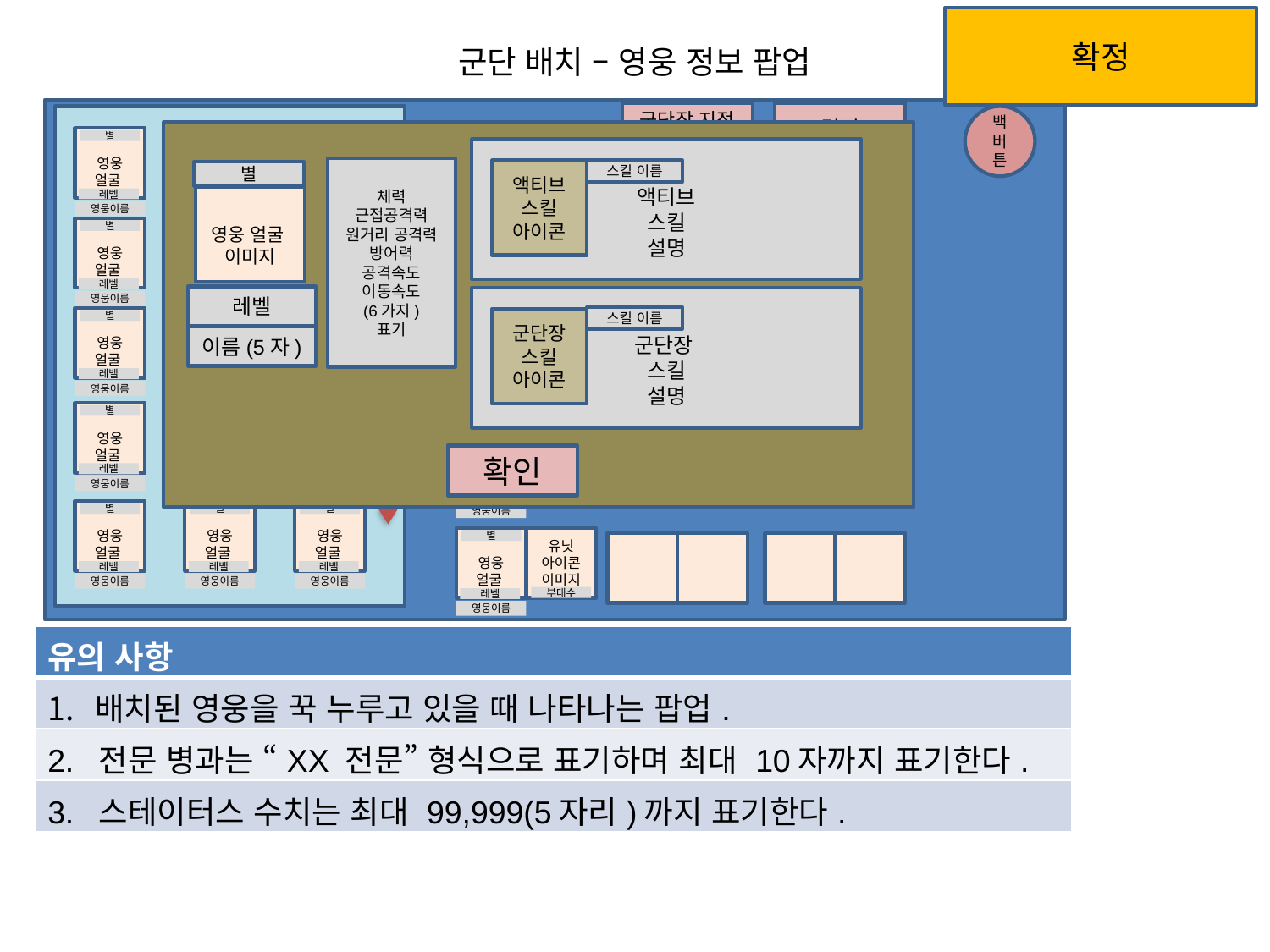

확정
군단 배치 – 영웅 정보 팝업

군단장 지정
(버튼)
결정

백버튼

영웅 얼굴
별
레벨
영웅이름

영웅 얼굴
별
레벨
영웅이름

영웅 얼굴
별
레벨
영웅이름

영웅 얼굴
별
레벨
영웅이름

영웅 얼굴
별
레벨
영웅이름

영웅 얼굴
별
레벨
영웅이름

영웅 얼굴
별
레벨
영웅이름

영웅 얼굴
별
레벨
영웅이름

영웅 얼굴
별
레벨
영웅이름

영웅 얼굴
별
레벨
영웅이름

영웅 얼굴
별
레벨
영웅이름

영웅 얼굴
별
레벨
영웅이름

영웅 얼굴
별
레벨
영웅이름

영웅 얼굴
별
레벨
영웅이름

영웅 얼굴
별
레벨
영웅이름
마크

영웅 얼굴
유닛 아이콘 이미지
별
부대수
레벨
영웅이름

영웅 얼굴
유닛 아이콘 이미지
별
부대수
레벨
영웅이름

영웅 얼굴
유닛 아이콘 이미지
별
부대수
레벨
영웅이름

영웅 얼굴
유닛 아이콘 이미지
별
부대수
레벨
영웅이름

영웅 얼굴
유닛 아이콘 이미지
별
부대수
레벨
영웅이름

액티브
스킬
설명
체력
근접공격력
원거리 공격력
방어력
공격속도
이동속도
(6가지)
표기
스킬 이름
액티브스킬
아이콘
별

영웅 얼굴
이미지
레벨

군단장
스킬
설명
스킬 이름
군단장
스킬
아이콘
이름(5자)
확인
| 유의 사항 |
| --- |
| 배치된 영웅을 꾹 누루고 있을 때 나타나는 팝업. |
| 2. 전문 병과는 “XX 전문” 형식으로 표기하며 최대 10자까지 표기한다. |
| 3. 스테이터스 수치는 최대 99,999(5자리)까지 표기한다. |